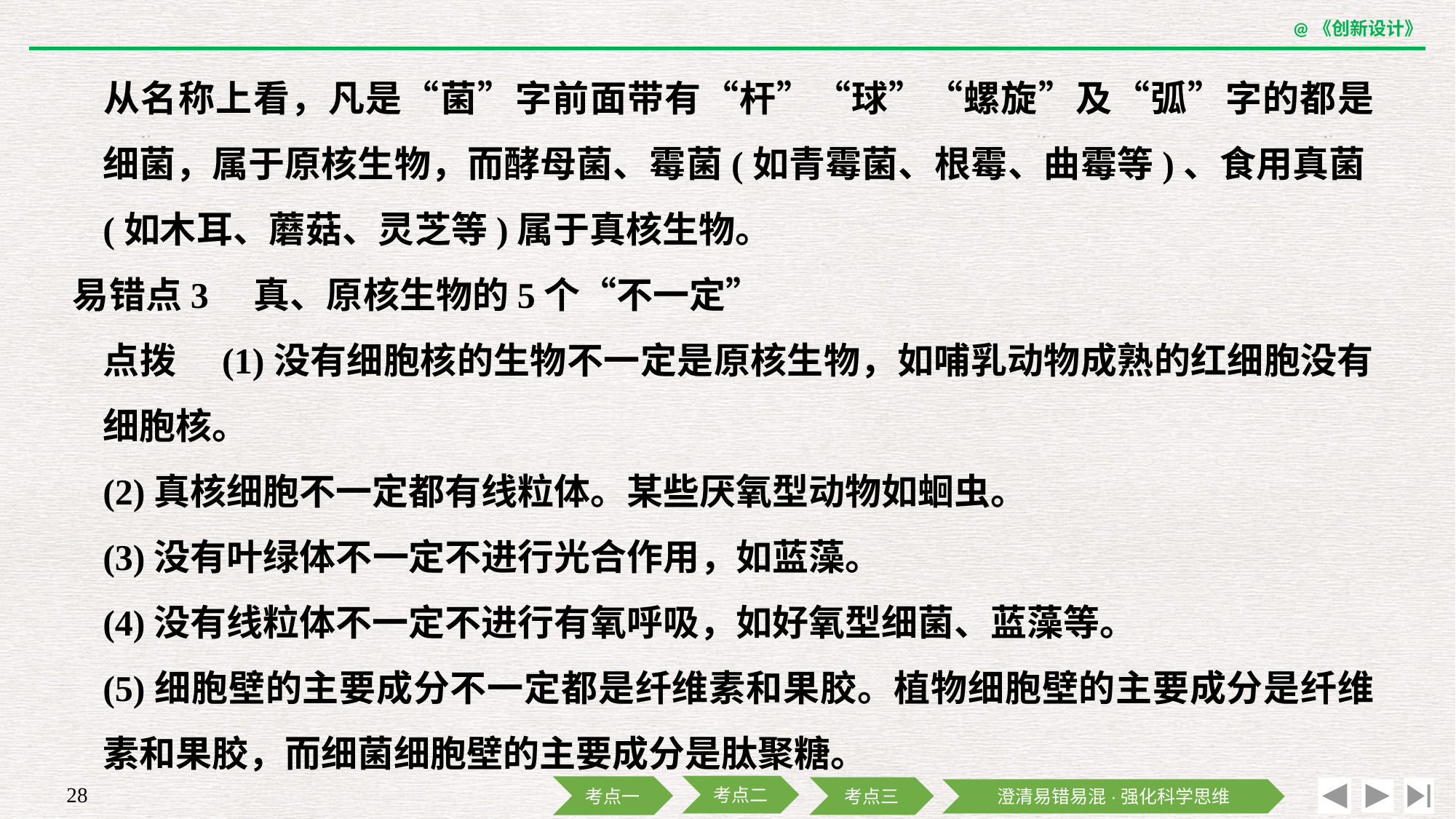

从名称上看，凡是“菌”字前面带有“杆”“球”“螺旋”及“弧”字的都是细菌，属于原核生物，而酵母菌、霉菌(如青霉菌、根霉、曲霉等)、食用真菌(如木耳、蘑菇、灵芝等)属于真核生物。
易错点3　真、原核生物的5个“不一定”
	点拨　(1)没有细胞核的生物不一定是原核生物，如哺乳动物成熟的红细胞没有细胞核。
	(2)真核细胞不一定都有线粒体。某些厌氧型动物如蛔虫。
	(3)没有叶绿体不一定不进行光合作用，如蓝藻。
	(4)没有线粒体不一定不进行有氧呼吸，如好氧型细菌、蓝藻等。
	(5)细胞壁的主要成分不一定都是纤维素和果胶。植物细胞壁的主要成分是纤维素和果胶，而细菌细胞壁的主要成分是肽聚糖。